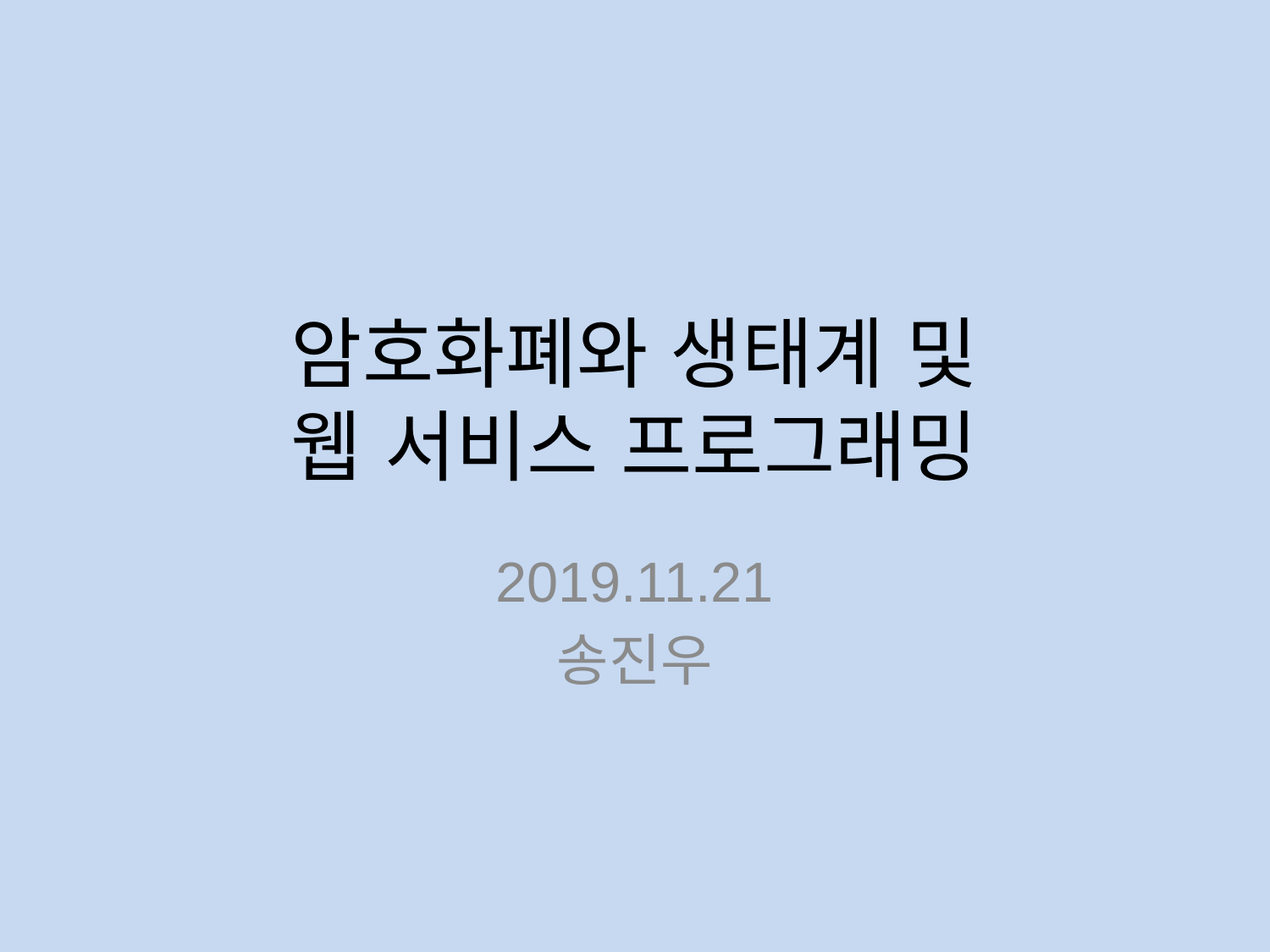

# 암호화폐와 생태계 및 웹 서비스 프로그래밍
2019.11.21
송진우